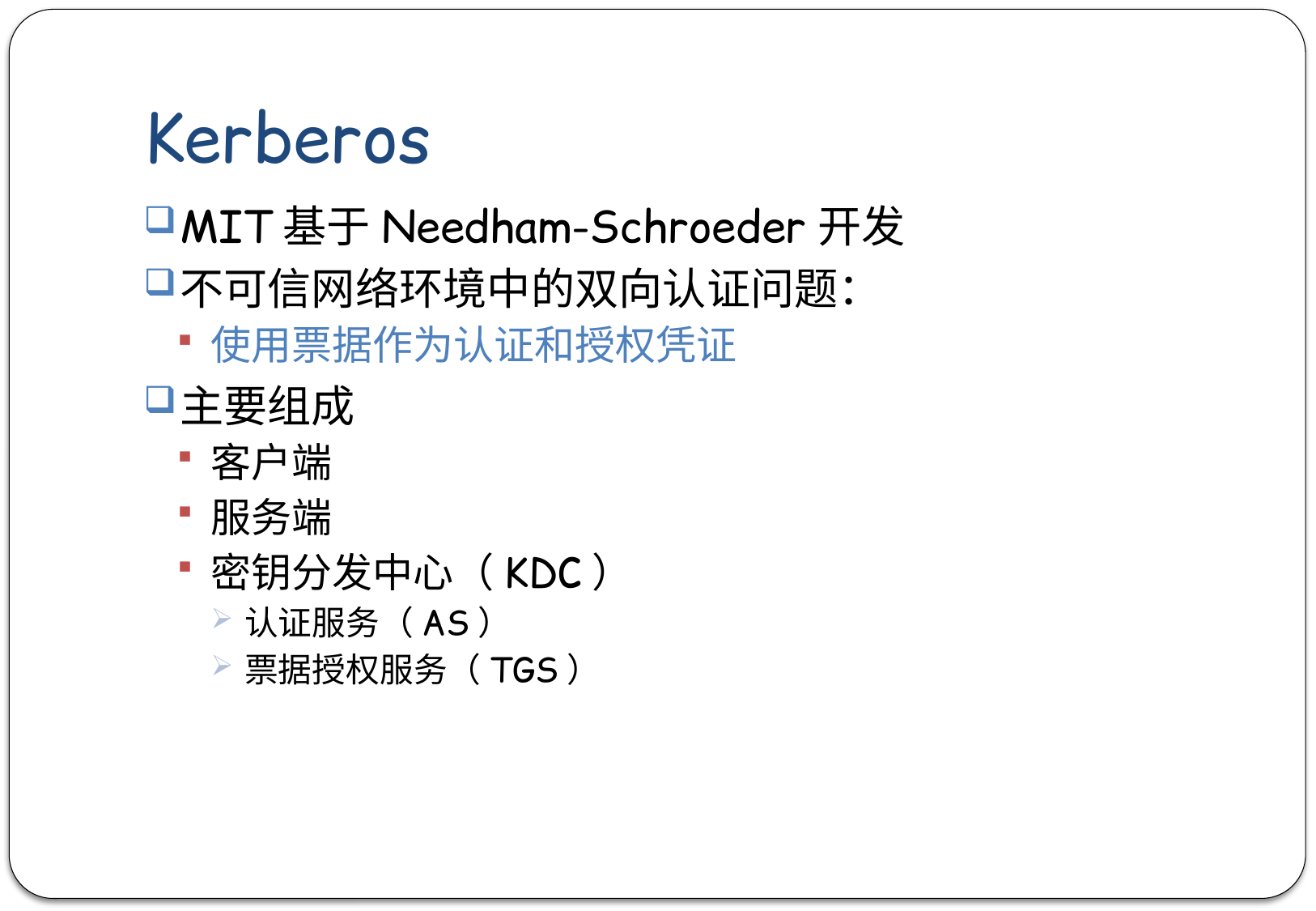

# Kerberos
MIT基于Needham-Schroeder开发
不可信网络环境中的双向认证问题：
使用票据作为认证和授权凭证
主要组成
客户端
服务端
密钥分发中心（KDC）
认证服务（AS）
票据授权服务（TGS）